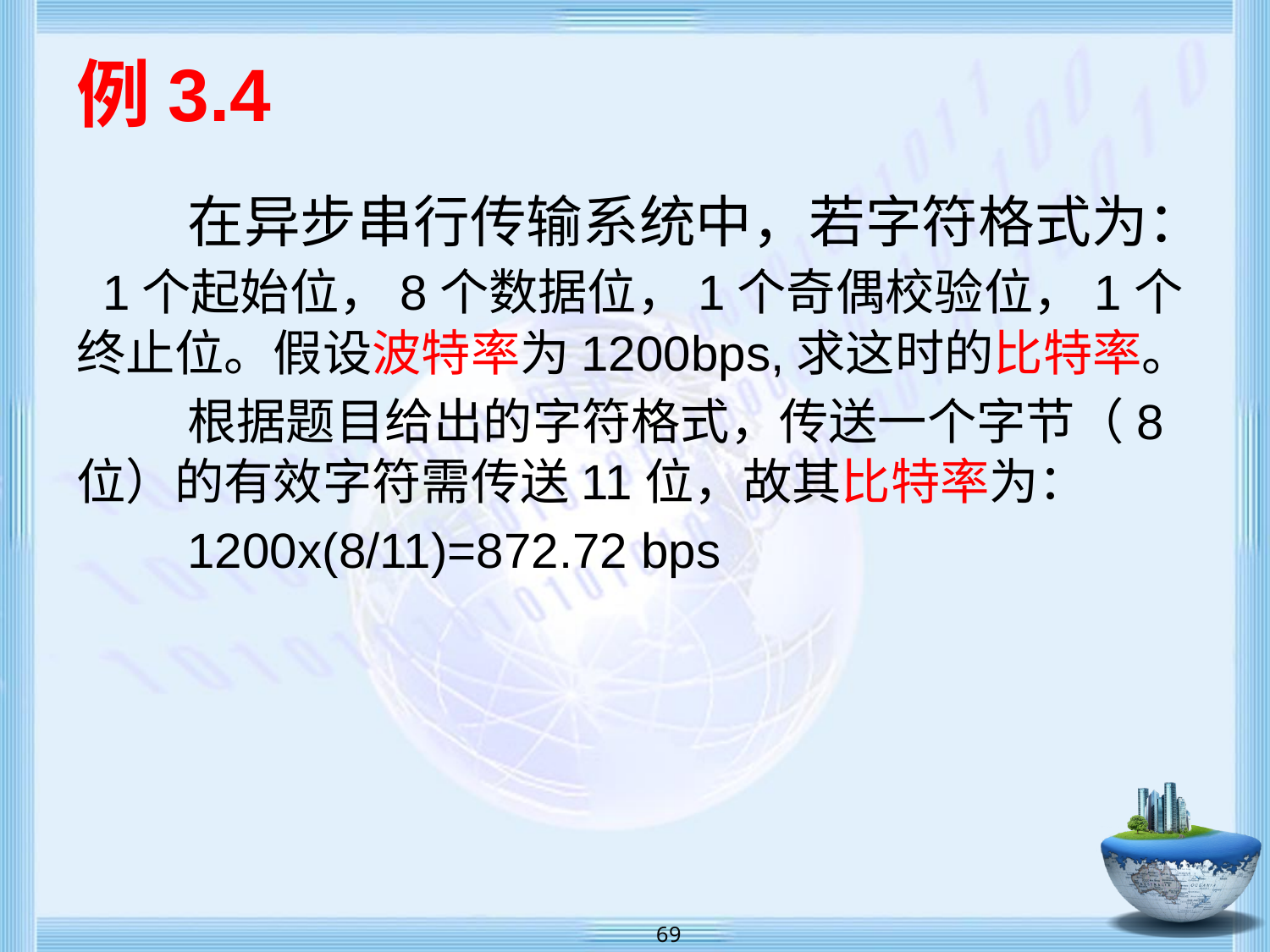

# 例3.4
在异步串行传输系统中，若字符格式为： 1个起始位，8个数据位，1个奇偶校验位，1个终止位。假设波特率为1200bps,求这时的比特率。
根据题目给出的字符格式，传送一个字节（8位）的有效字符需传送11位，故其比特率为：
1200x(8/11)=872.72 bps

    69